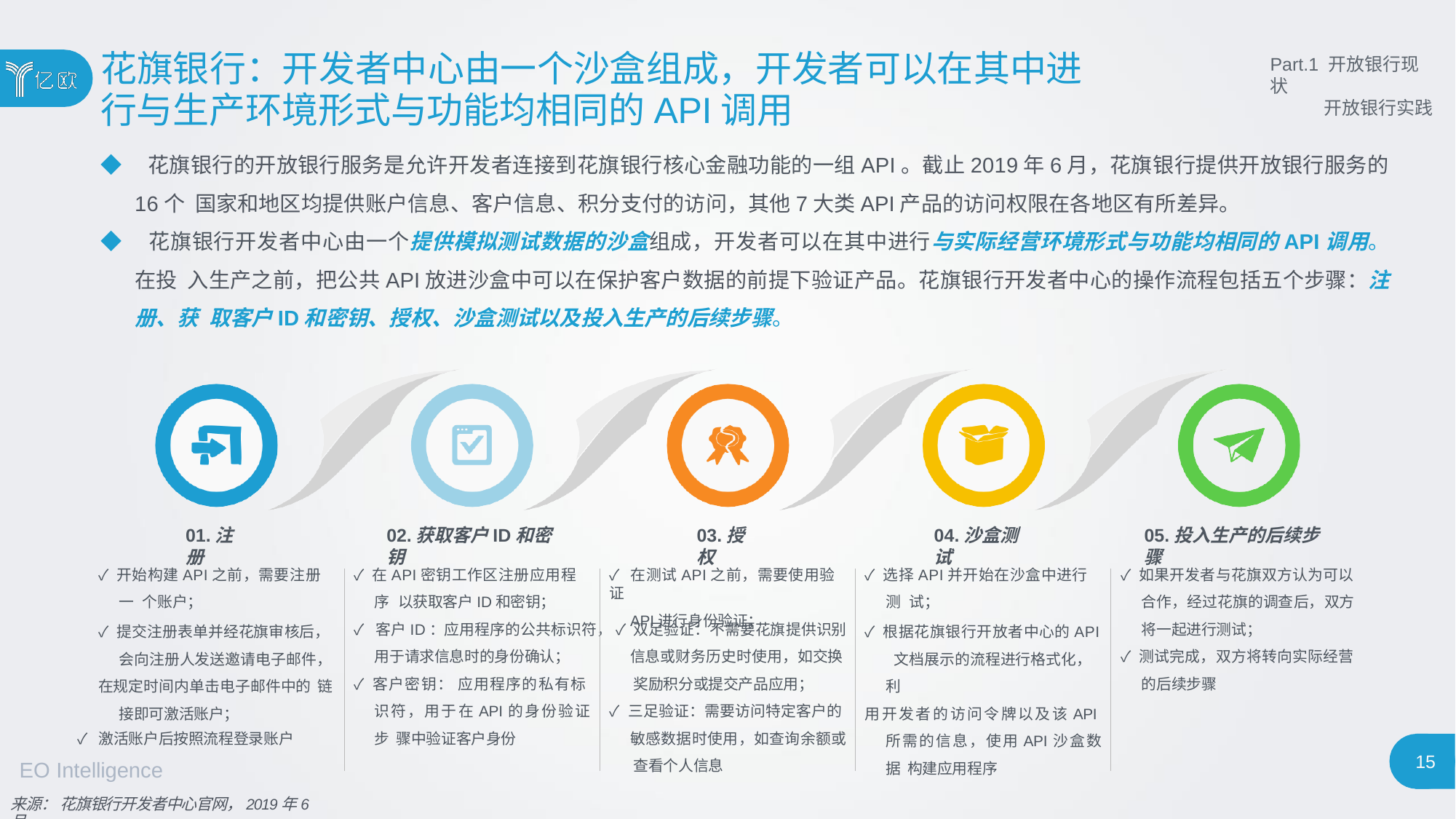

# 花旗银行：开发者中心由一个沙盒组成，开发者可以在其中进
行与生产环境形式与功能均相同的API调用
Part.1 开放银行现状
开放银行实践

◆ 花旗银行的开放银行服务是允许开发者连接到花旗银行核心金融功能的一组API。截止2019年6月，花旗银行提供开放银行服务的16个  国家和地区均提供账户信息、客户信息、积分支付的访问，其他7大类API产品的访问权限在各地区有所差异。
◆ 花旗银行开发者中心由一个提供模拟测试数据的沙盒组成，开发者可以在其中进行与实际经营环境形式与功能均相同的API调用。在投  入生产之前，把公共API放进沙盒中可以在保护客户数据的前提下验证产品。花旗银行开发者中心的操作流程包括五个步骤：注册、获  取客户ID和密钥、授权、沙盒测试以及投入生产的后续步骤。

01.注册
02.获取客户ID和密钥
03.授权
04.沙盒测试
05.投入生产的后续步骤
✓ 开始构建API之前，需要注册一  个账户；
✓ 提交注册表单并经花旗审核后，  会向注册人发送邀请电子邮件，
在规定时间内单击电子邮件中的  链接即可激活账户；
✓ 激活账户后按照流程登录账户
EO Intelligence
✓ 在API密钥工作区注册应用程序  以获取客户ID和密钥；
✓ 选择API并开始在沙盒中进行测  试；
✓ 根据花旗银行开放者中心的API  文档展示的流程进行格式化，利
用开发者的访问令牌以及该API  所需的信息，使用API沙盒数据  构建应用程序
✓ 如果开发者与花旗双方认为可以  合作，经过花旗的调查后，双方  将一起进行测试；
✓ 测试完成，双方将转向实际经营  的后续步骤
✓ 在测试API之前，需要使用验证
API进行身份验证；

✓  客户ID：应用程序的公共标识符， ✓ 双足验证：不需要花旗提供识别
信息或财务历史时使用，如交换  奖励积分或提交产品应用；
✓ 三足验证：需要访问特定客户的  敏感数据时使用，如查询余额或  查看个人信息
用于请求信息时的身份确认；
✓ 客户密钥： 应用程序的私有标  识符，用于在API的身份验证步  骤中验证客户身份
15
来源： 花旗银行开发者中心官网，2019年6月